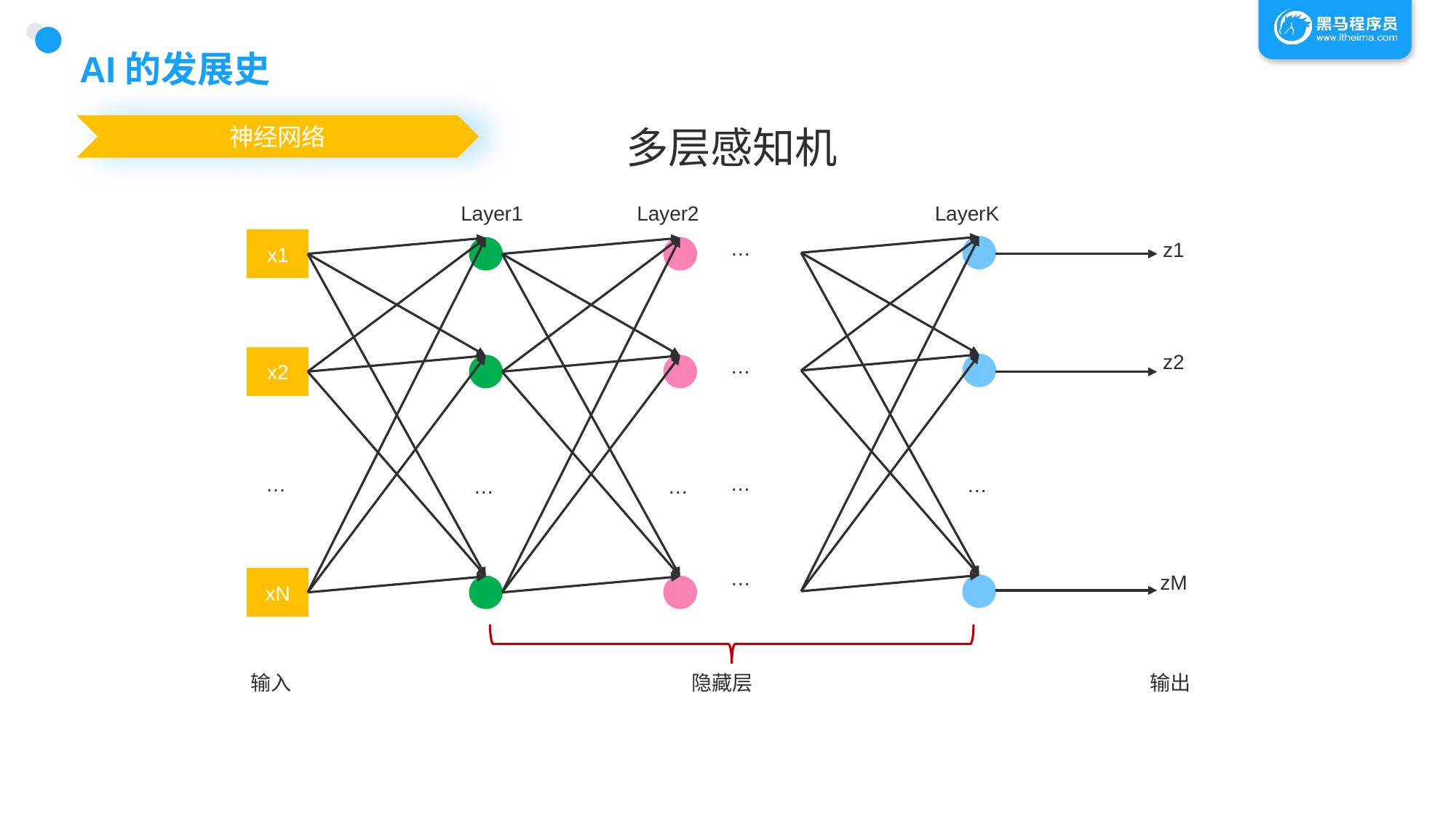

# AI的发展史
神经网络
多层感知机
Layer1
Layer2
LayerK
x1
…
z1

z2
…
x2

…
…
…
…
…
…
zM
xN

输入
输出
隐藏层